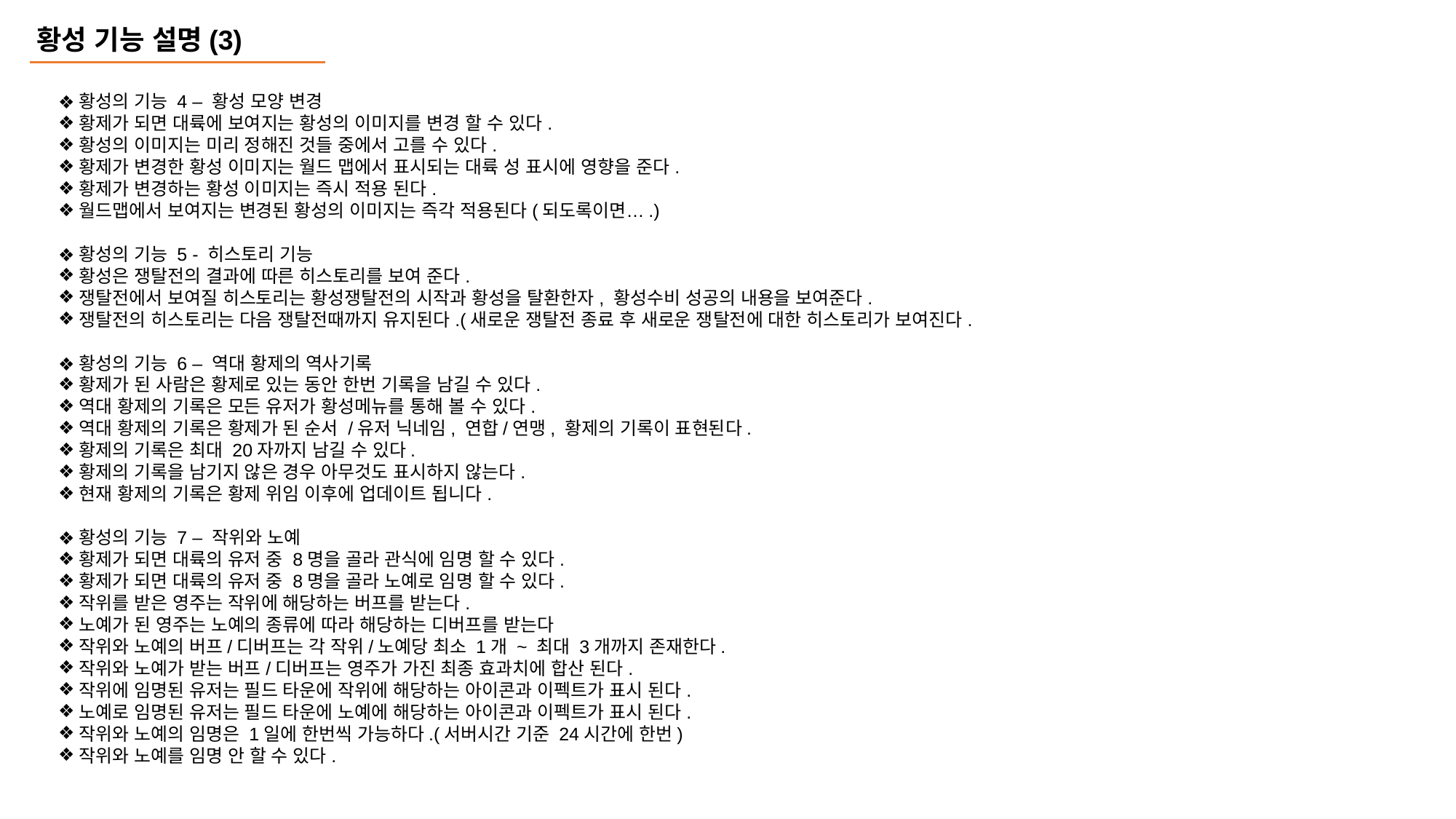

황성 기능 설명(3)
황성의 기능 4 – 황성 모양 변경
황제가 되면 대륙에 보여지는 황성의 이미지를 변경 할 수 있다.
황성의 이미지는 미리 정해진 것들 중에서 고를 수 있다.
황제가 변경한 황성 이미지는 월드 맵에서 표시되는 대륙 성 표시에 영향을 준다.
황제가 변경하는 황성 이미지는 즉시 적용 된다.
월드맵에서 보여지는 변경된 황성의 이미지는 즉각 적용된다(되도록이면….)

황성의 기능 5 - 히스토리 기능
황성은 쟁탈전의 결과에 따른 히스토리를 보여 준다.
쟁탈전에서 보여질 히스토리는 황성쟁탈전의 시작과 황성을 탈환한자, 황성수비 성공의 내용을 보여준다.
쟁탈전의 히스토리는 다음 쟁탈전때까지 유지된다.(새로운 쟁탈전 종료 후 새로운 쟁탈전에 대한 히스토리가 보여진다.

황성의 기능 6 – 역대 황제의 역사기록
황제가 된 사람은 황제로 있는 동안 한번 기록을 남길 수 있다.
역대 황제의 기록은 모든 유저가 황성메뉴를 통해 볼 수 있다.
역대 황제의 기록은 황제가 된 순서 /유저 닉네임, 연합/연맹, 황제의 기록이 표현된다.
황제의 기록은 최대 20자까지 남길 수 있다.
황제의 기록을 남기지 않은 경우 아무것도 표시하지 않는다.
현재 황제의 기록은 황제 위임 이후에 업데이트 됩니다.

황성의 기능 7 – 작위와 노예
황제가 되면 대륙의 유저 중 8명을 골라 관식에 임명 할 수 있다.
황제가 되면 대륙의 유저 중 8명을 골라 노예로 임명 할 수 있다.
작위를 받은 영주는 작위에 해당하는 버프를 받는다.
노예가 된 영주는 노예의 종류에 따라 해당하는 디버프를 받는다
작위와 노예의 버프/디버프는 각 작위/노예당 최소 1개 ~ 최대 3개까지 존재한다.
작위와 노예가 받는 버프/디버프는 영주가 가진 최종 효과치에 합산 된다.
작위에 임명된 유저는 필드 타운에 작위에 해당하는 아이콘과 이펙트가 표시 된다.
노예로 임명된 유저는 필드 타운에 노예에 해당하는 아이콘과 이펙트가 표시 된다.
작위와 노예의 임명은 1일에 한번씩 가능하다.(서버시간 기준 24시간에 한번)
작위와 노예를 임명 안 할 수 있다.